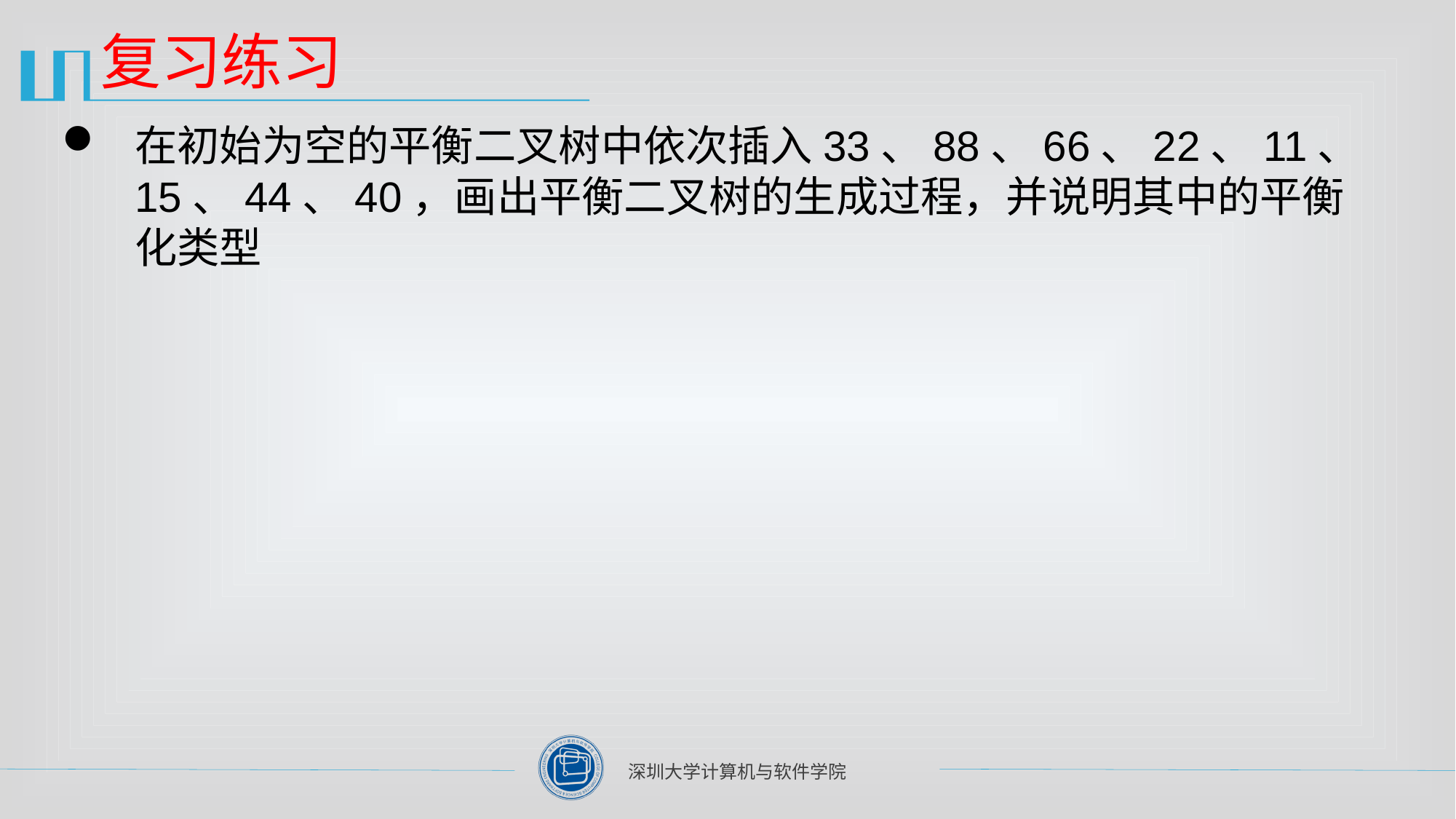

# 复习练习
在初始为空的平衡二叉树中依次插入33、88、66、22、11、15、44、40，画出平衡二叉树的生成过程，并说明其中的平衡化类型
110